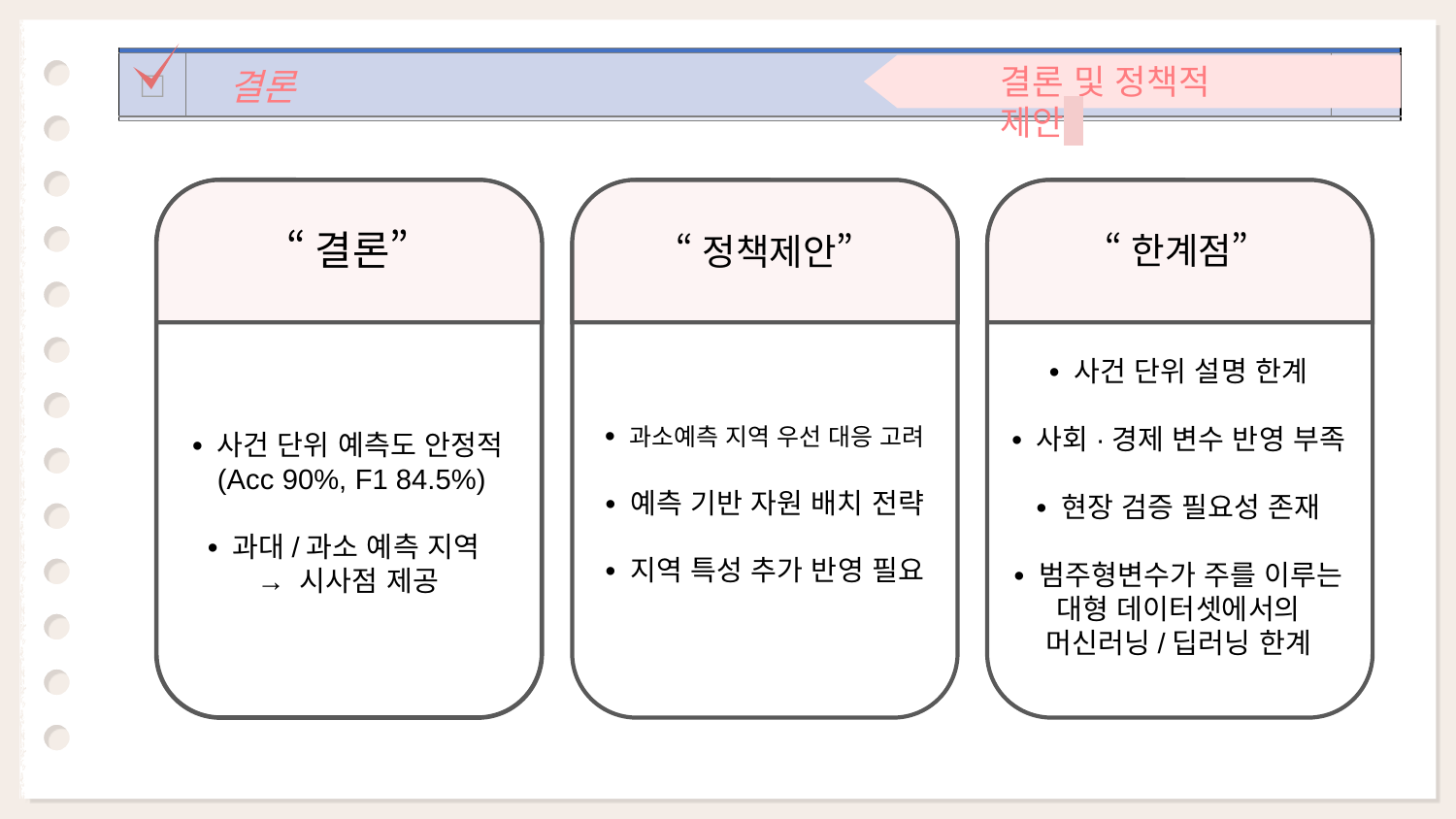

결론 및 정책적 제안
|  |  |  |
| --- | --- | --- |
| □ | 결론 | p.08 |
|  |  |  |

“정책제안”
“한계점”
“결론”

• 사건 단위 설명 한계

• 사회·경제 변수 반영 부족

• 현장 검증 필요성 존재

• 범주형변수가 주를 이루는 대형 데이터셋에서의
머신러닝/딥러닝 한계
• 과소예측 지역 우선 대응 고려

• 예측 기반 자원 배치 전략

• 지역 특성 추가 반영 필요

• 사건 단위 예측도 안정적
 (Acc 90%, F1 84.5%)

• 과대/과소 예측 지역
→ 시사점 제공